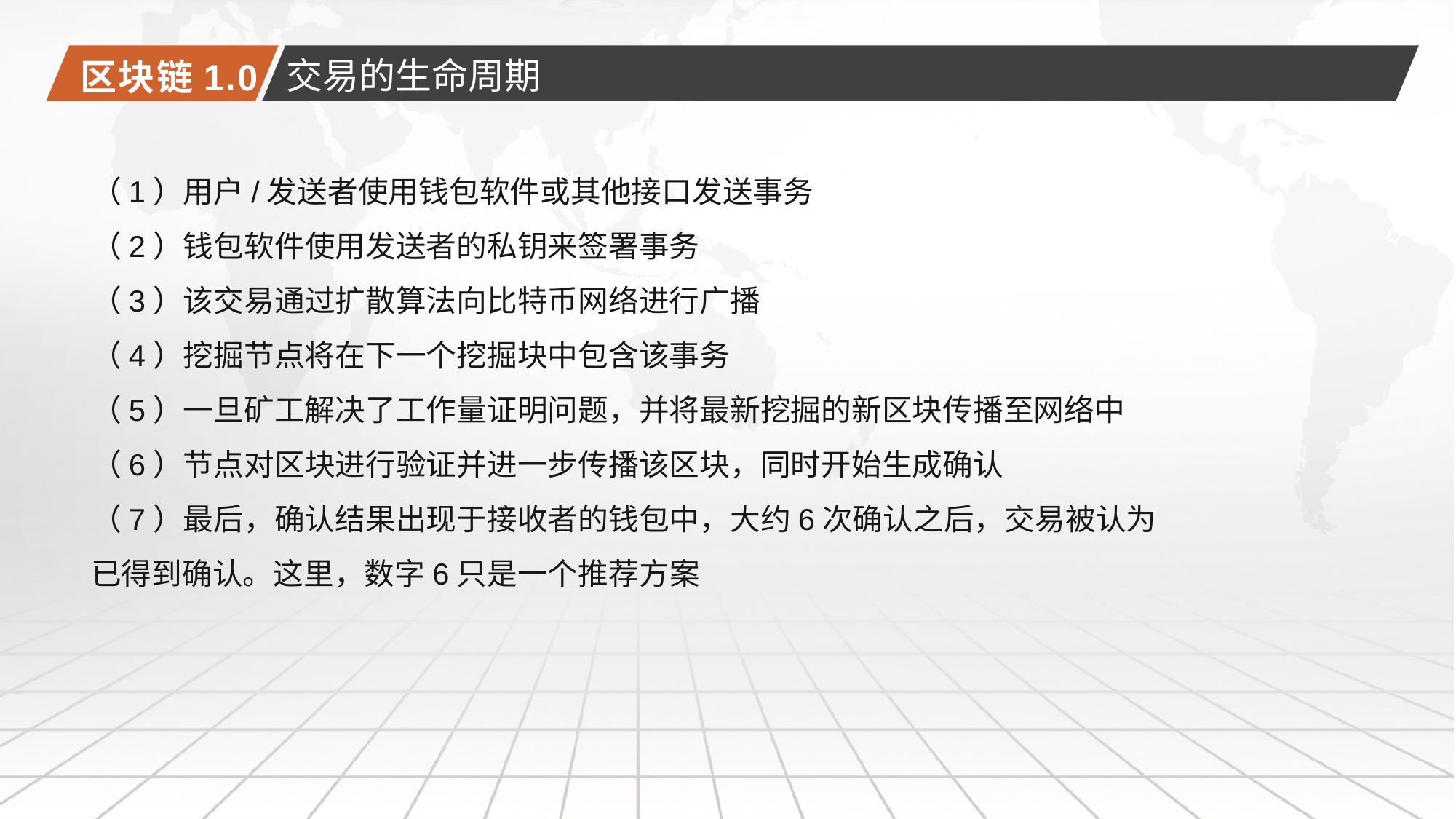

区块链1.0
交易的生命周期
（1）用户/发送者使用钱包软件或其他接口发送事务
（2）钱包软件使用发送者的私钥来签署事务
（3）该交易通过扩散算法向比特币网络进行广播
（4）挖掘节点将在下一个挖掘块中包含该事务
（5）一旦矿工解决了工作量证明问题，并将最新挖掘的新区块传播至网络中
（6）节点对区块进行验证并进一步传播该区块，同时开始生成确认
（7）最后，确认结果出现于接收者的钱包中，大约6次确认之后，交易被认为已得到确认。这里，数字6只是一个推荐方案